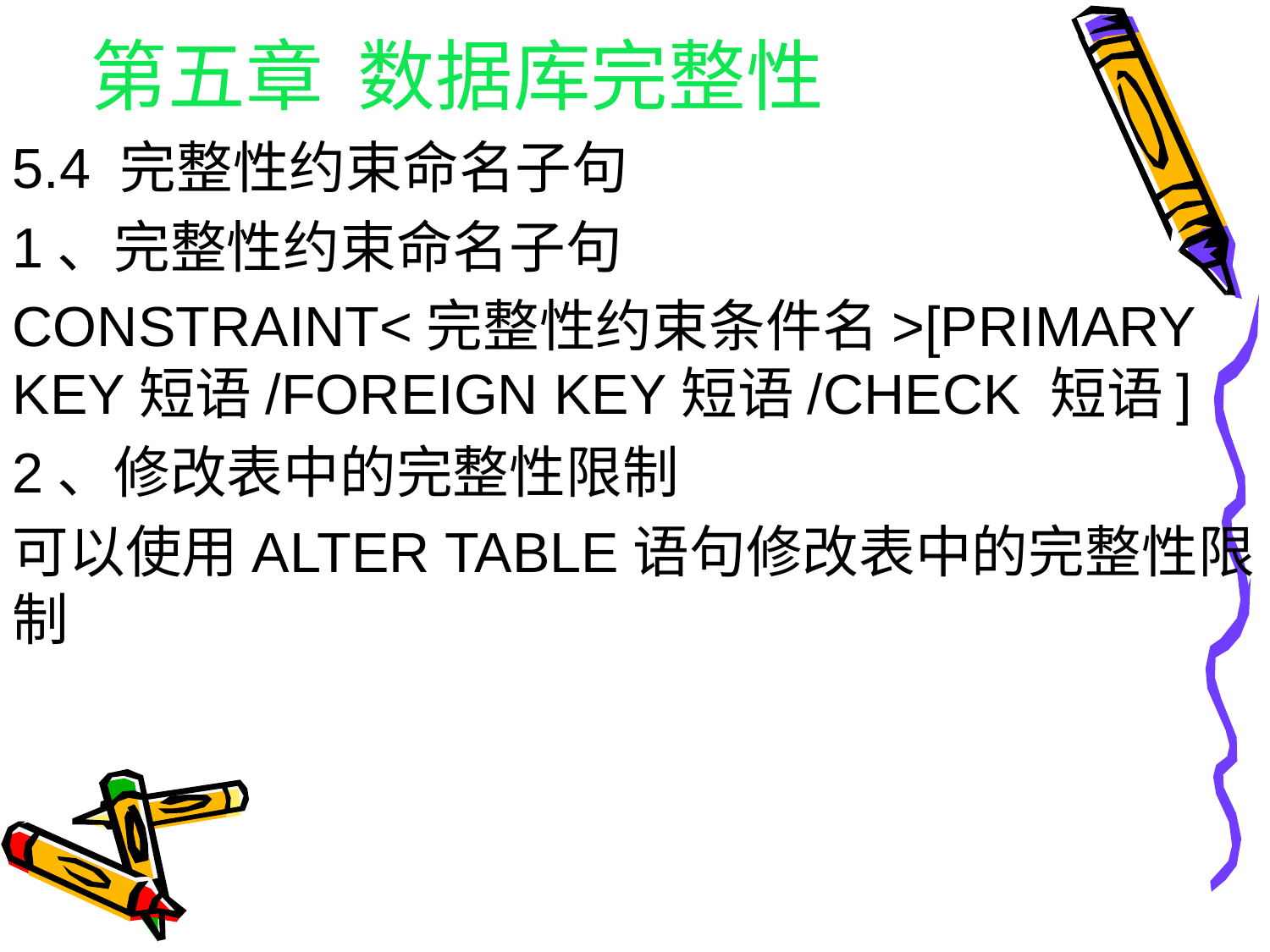

# 第五章  数据库完整性
5.4 完整性约束命名子句
1、完整性约束命名子句
CONSTRAINT<完整性约束条件名>[PRIMARY KEY短语/FOREIGN KEY短语/CHECK 短语]
2、修改表中的完整性限制
可以使用ALTER TABLE语句修改表中的完整性限制